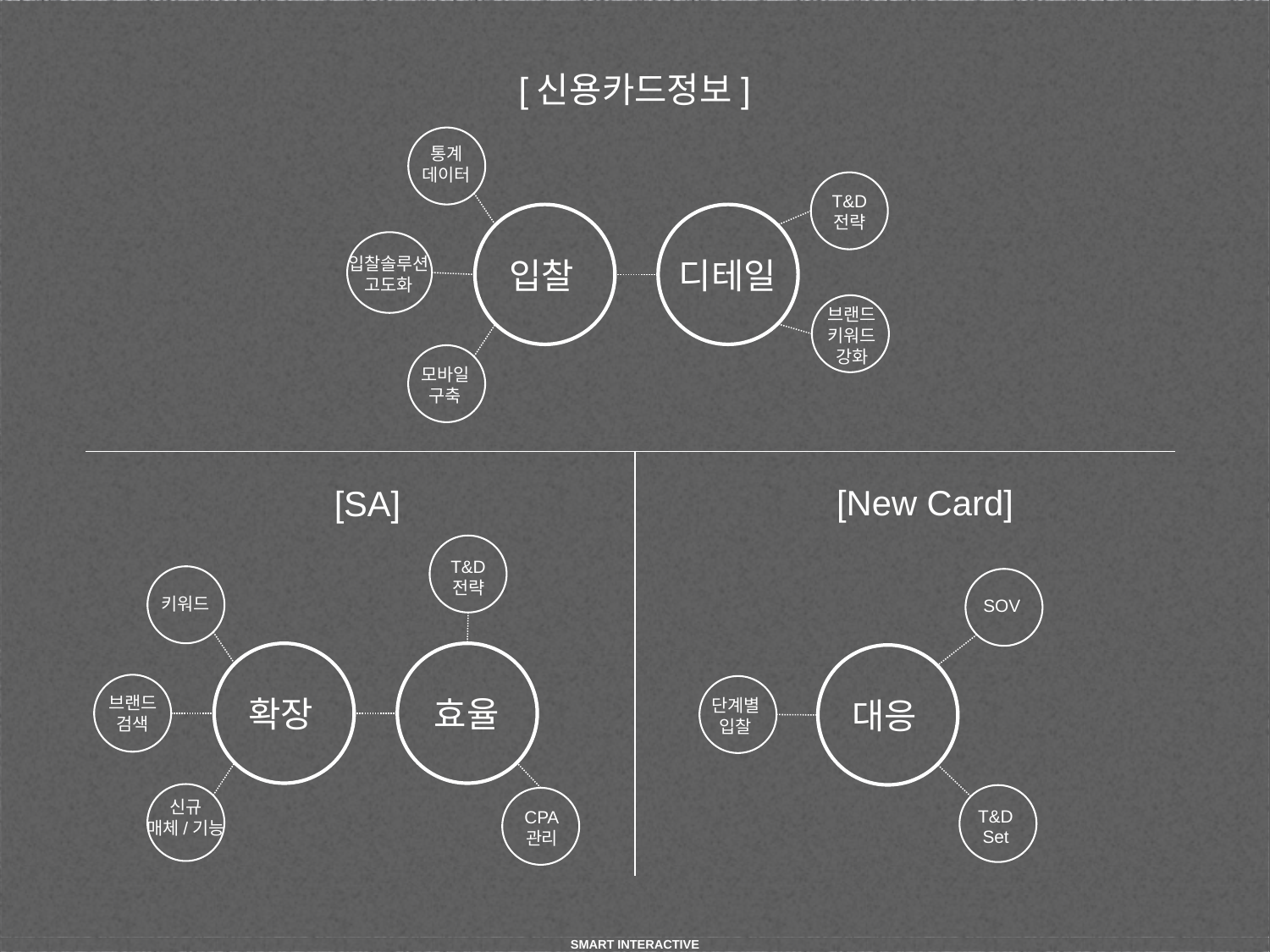

[신용카드정보]

통계
데이터

T&D
전략

입찰솔루션
고도화
디테일
입찰

브랜드
키워드
강화

모바일
구축
[New Card]
[SA]

T&D
전략

키워드
SOV

브랜드
검색
효율
확장
대응
단계별
입찰

신규
매체/기능
T&D
Set
CPA
관리